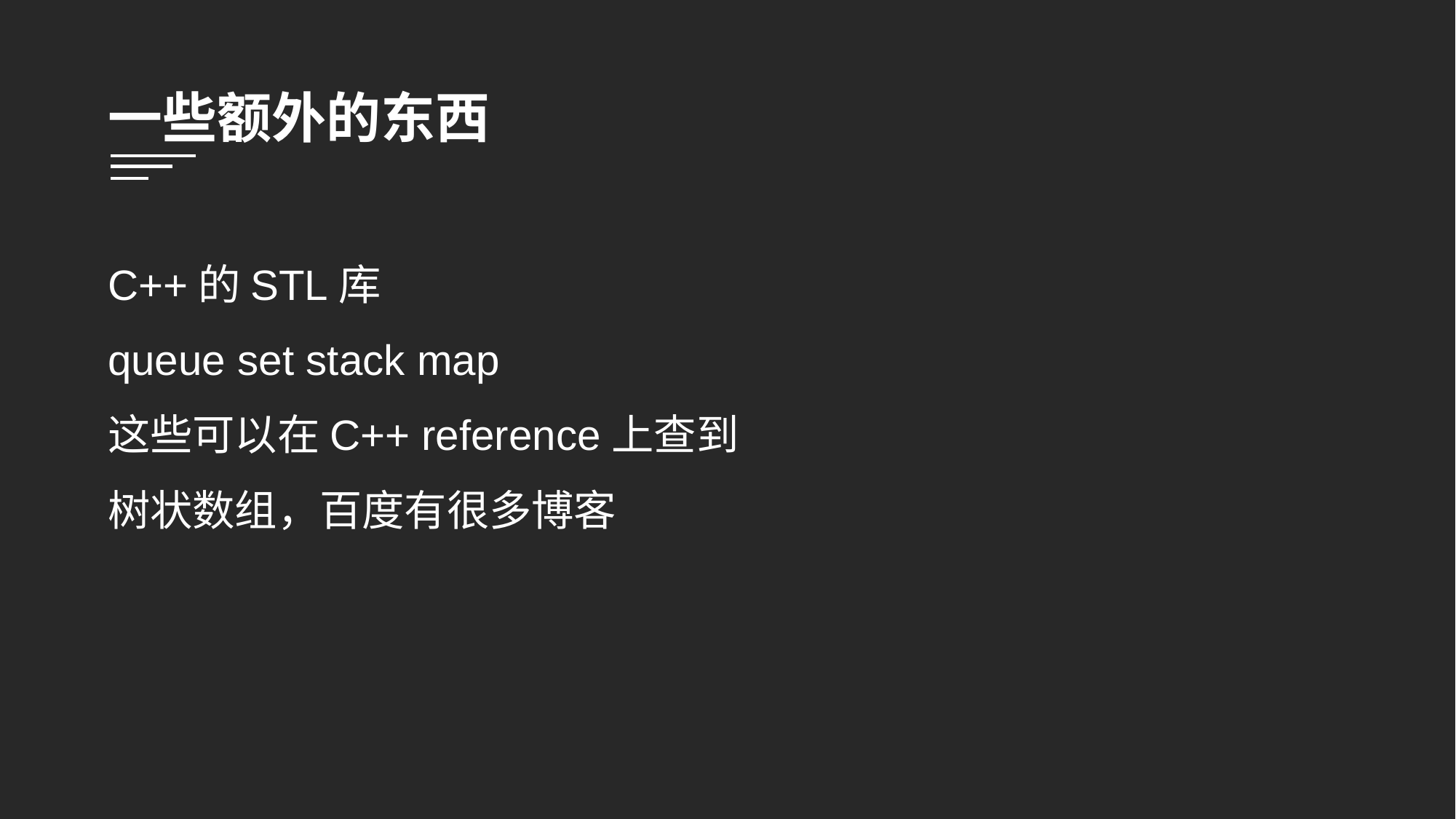

一些额外的东西
C++的STL库
queue set stack map
这些可以在C++ reference上查到
树状数组，百度有很多博客